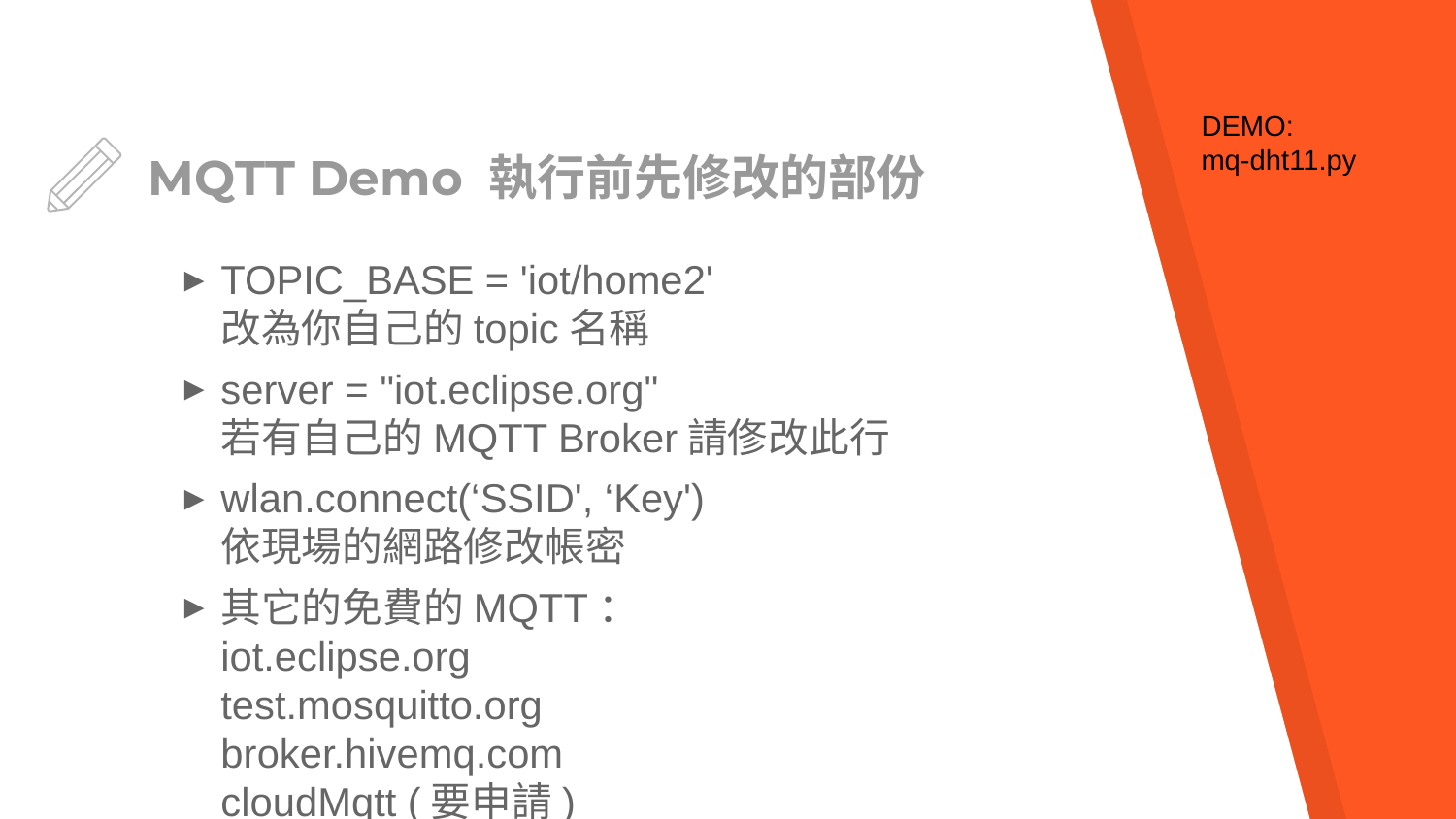

DEMO:
mq-dht11.py

# MQTT Demo 執行前先修改的部份
TOPIC_BASE = 'iot/home2'
改為你自己的topic名稱
server = "iot.eclipse.org"
若有自己的MQTT Broker請俢改此行
wlan.connect(‘SSID', ‘Key')
依現場的網路修改帳密
其它的免費的MQTT：
iot.eclipse.org
test.mosquitto.org
broker.hivemq.com
cloudMqtt (要申請)